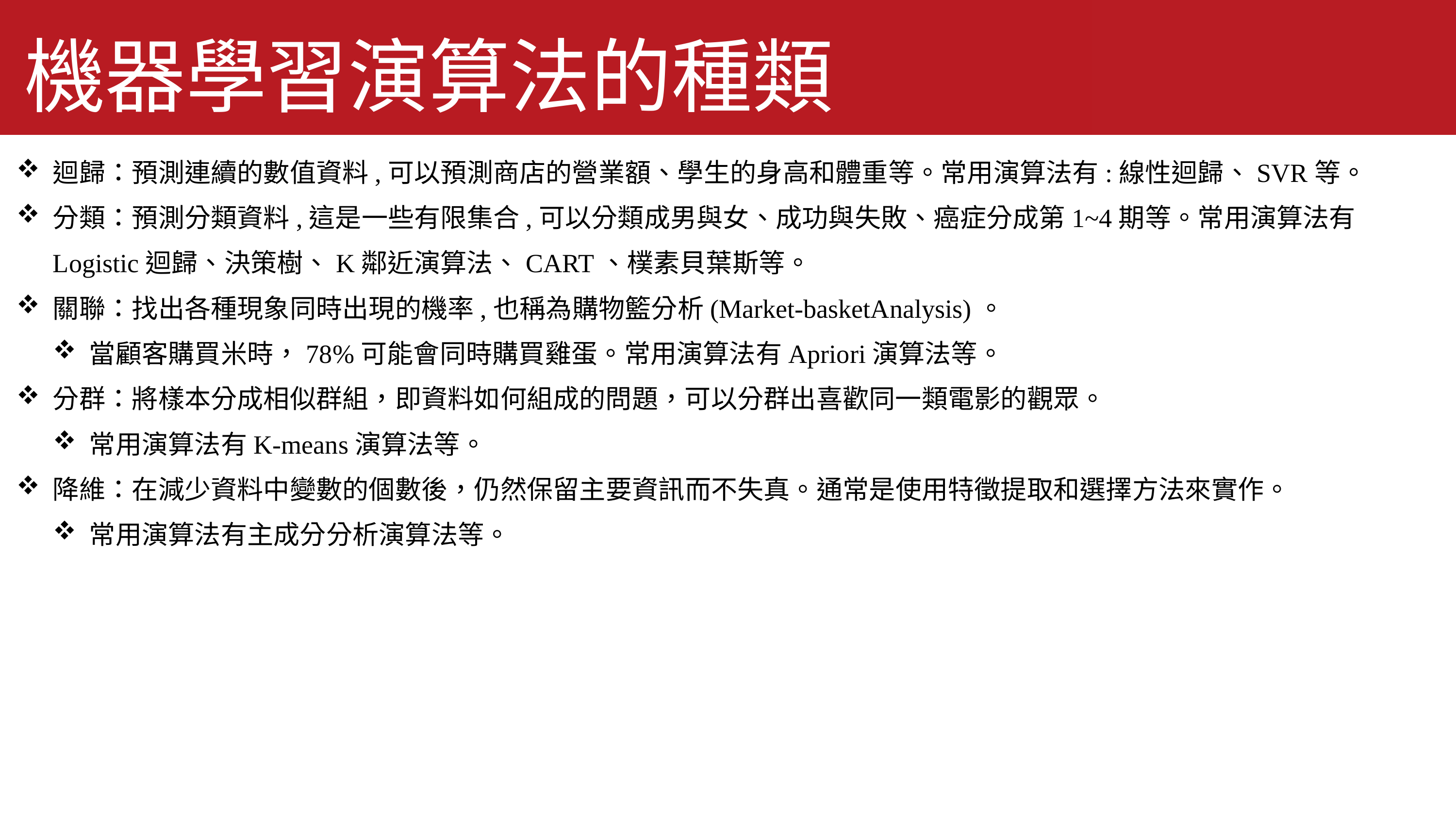

機器學習演算法的種類
迴歸：預測連續的數值資料,可以預測商店的營業額、學生的身高和體重等。常用演算法有:線性迴歸、SVR等。
分類：預測分類資料,這是一些有限集合,可以分類成男與女、成功與失敗、癌症分成第1~4期等。常用演算法有Logistic迴歸、決策樹、K鄰近演算法、CART、樸素貝葉斯等。
關聯：找出各種現象同時出現的機率,也稱為購物籃分析(Market-basketAnalysis)。
當顧客購買米時，78%可能會同時購買雞蛋。常用演算法有Apriori演算法等。
分群：將樣本分成相似群組，即資料如何組成的問題，可以分群出喜歡同一類電影的觀眾。
常用演算法有K-means演算法等。
降維：在減少資料中變數的個數後，仍然保留主要資訊而不失真。通常是使用特徵提取和選擇方法來實作。
常用演算法有主成分分析演算法等。